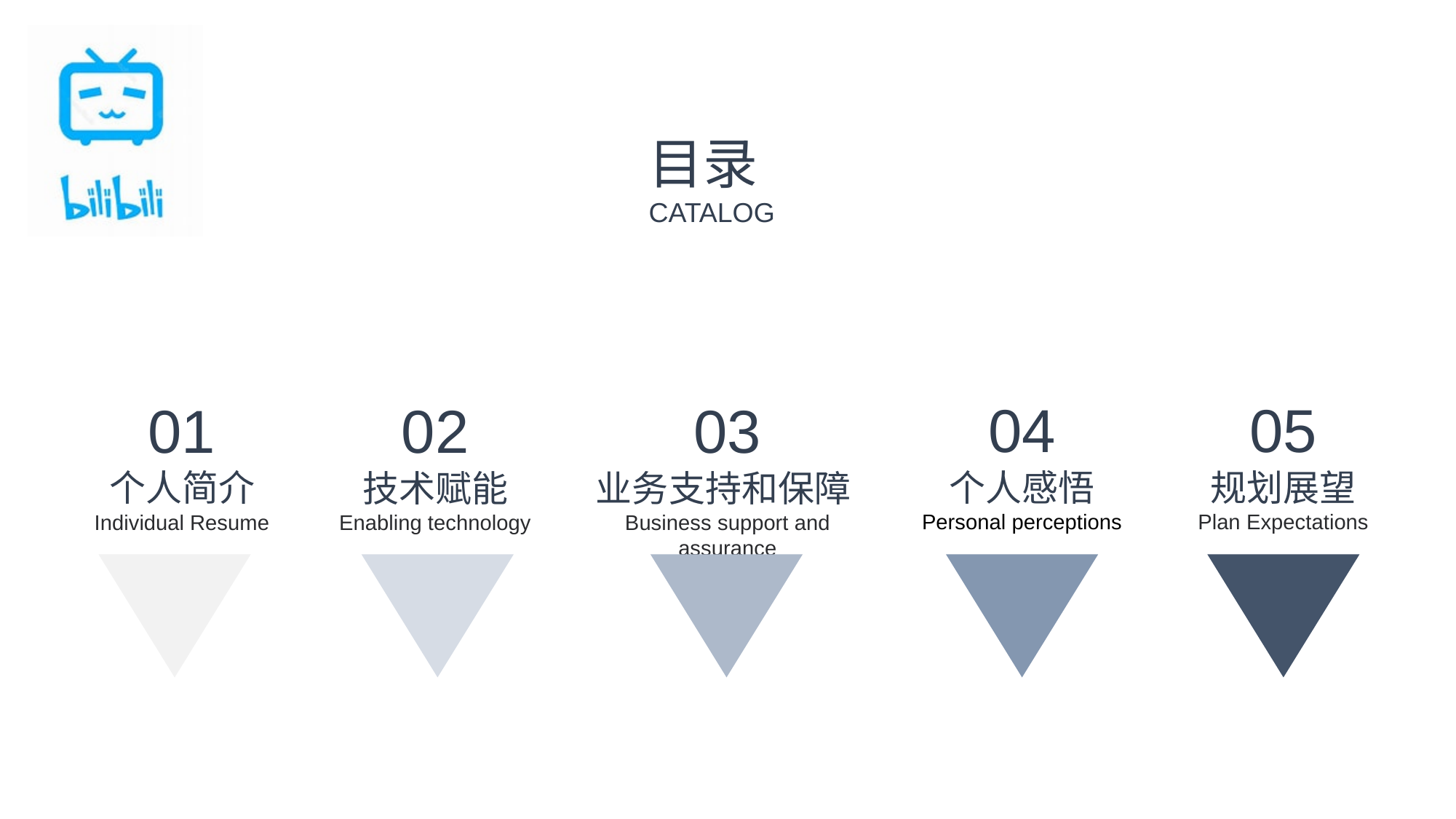

目录
CATALOG
04
个人感悟
Personal perceptions
05
规划展望
Plan Expectations
01
个人简介
Individual Resume
02
技术赋能
Enabling technology
03
业务支持和保障Business support and assurance